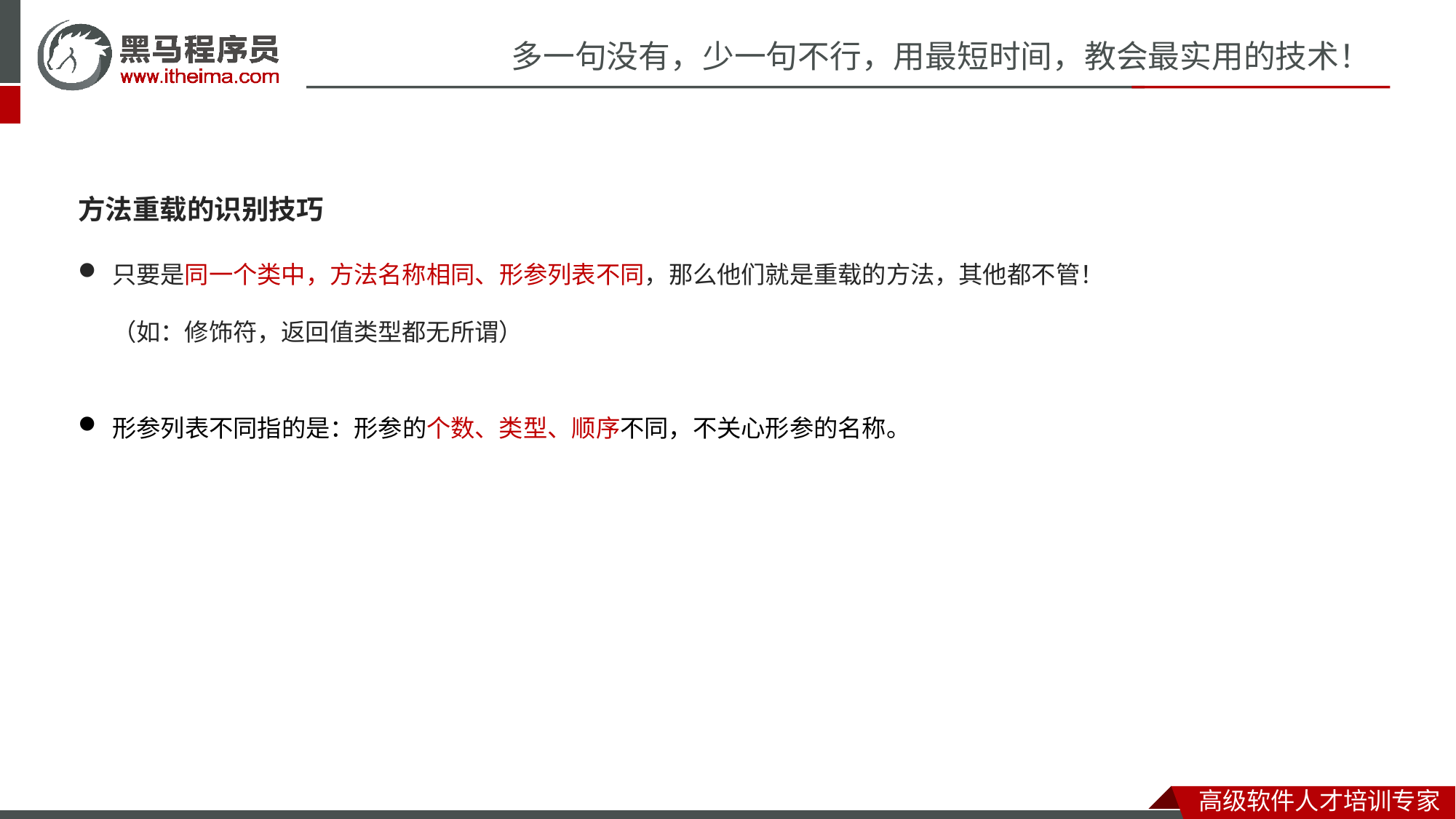

方法重载的识别技巧
只要是同一个类中，方法名称相同、形参列表不同，那么他们就是重载的方法，其他都不管！（如：修饰符，返回值类型都无所谓）
形参列表不同指的是：形参的个数、类型、顺序不同，不关心形参的名称。